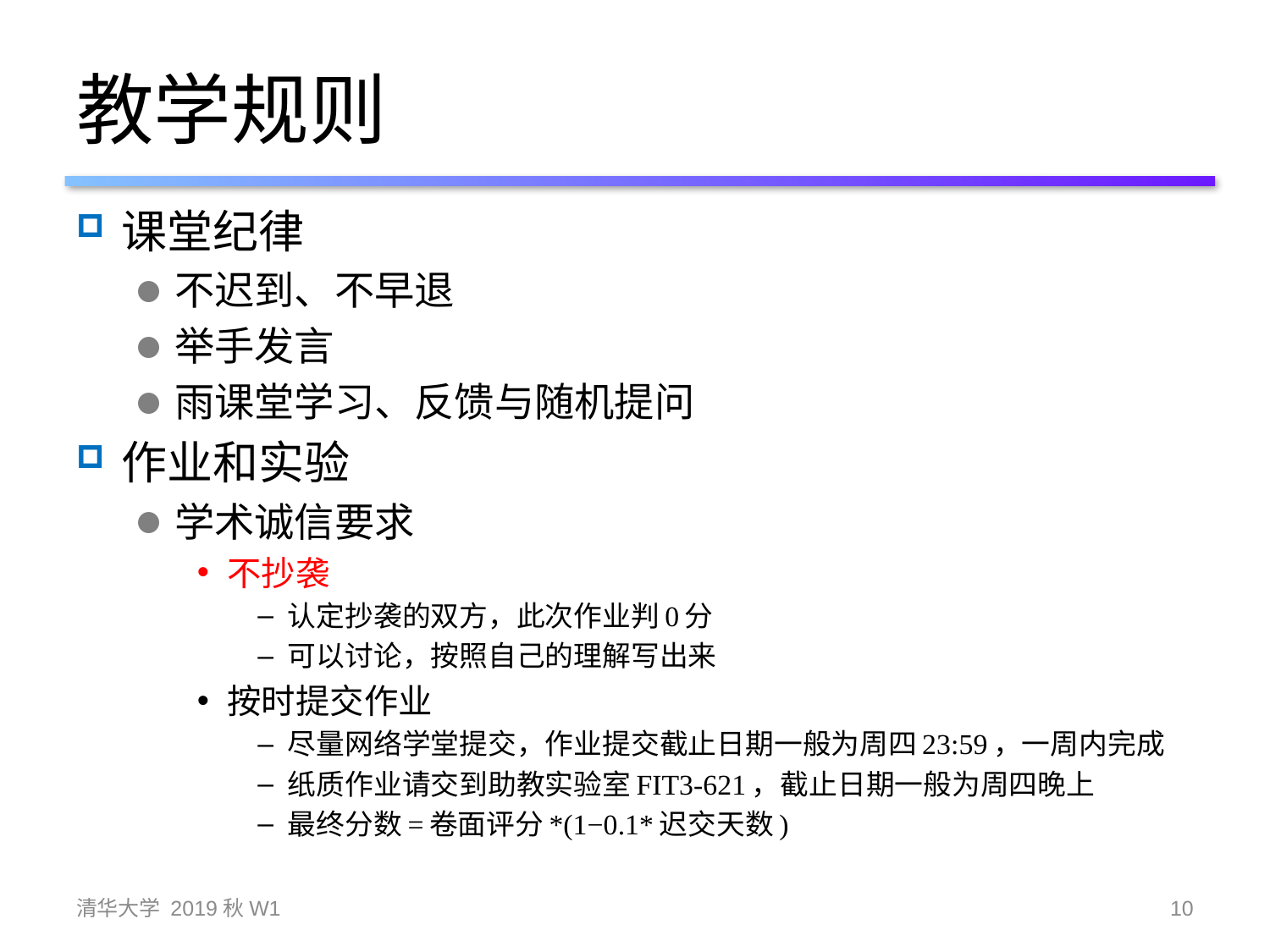

# 教学规则
课堂纪律
不迟到、不早退
举手发言
雨课堂学习、反馈与随机提问
作业和实验
学术诚信要求
不抄袭
认定抄袭的双方，此次作业判0分
可以讨论，按照自己的理解写出来
按时提交作业
尽量网络学堂提交，作业提交截止日期一般为周四23:59，一周内完成
纸质作业请交到助教实验室FIT3-621，截止日期一般为周四晚上
最终分数=卷面评分*(1−0.1*迟交天数)

清华大学 2019秋W1
10